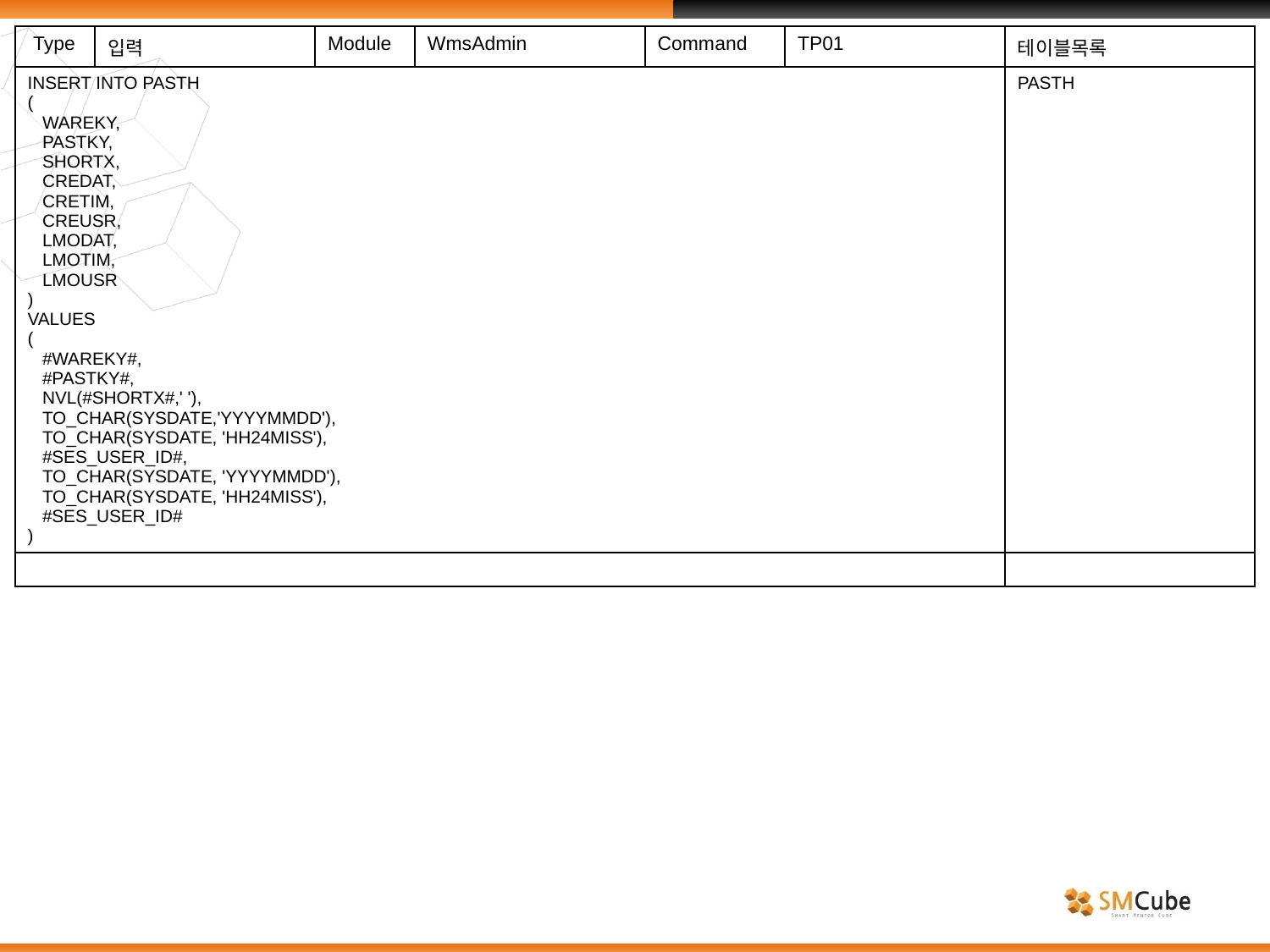

| Type | 입력 | Module | WmsAdmin | Command | TP01 | 테이블목록 |
| --- | --- | --- | --- | --- | --- | --- |
| INSERT INTO PASTH ( WAREKY, PASTKY, SHORTX, CREDAT, CRETIM, CREUSR, LMODAT, LMOTIM, LMOUSR ) VALUES ( #WAREKY#, #PASTKY#, NVL(#SHORTX#,' '), TO\_CHAR(SYSDATE,'YYYYMMDD'), TO\_CHAR(SYSDATE, 'HH24MISS'), #SES\_USER\_ID#, TO\_CHAR(SYSDATE, 'YYYYMMDD'), TO\_CHAR(SYSDATE, 'HH24MISS'), #SES\_USER\_ID# ) |  |  |  |  |  | PASTH |
|  |  |  |  |  |  |  |